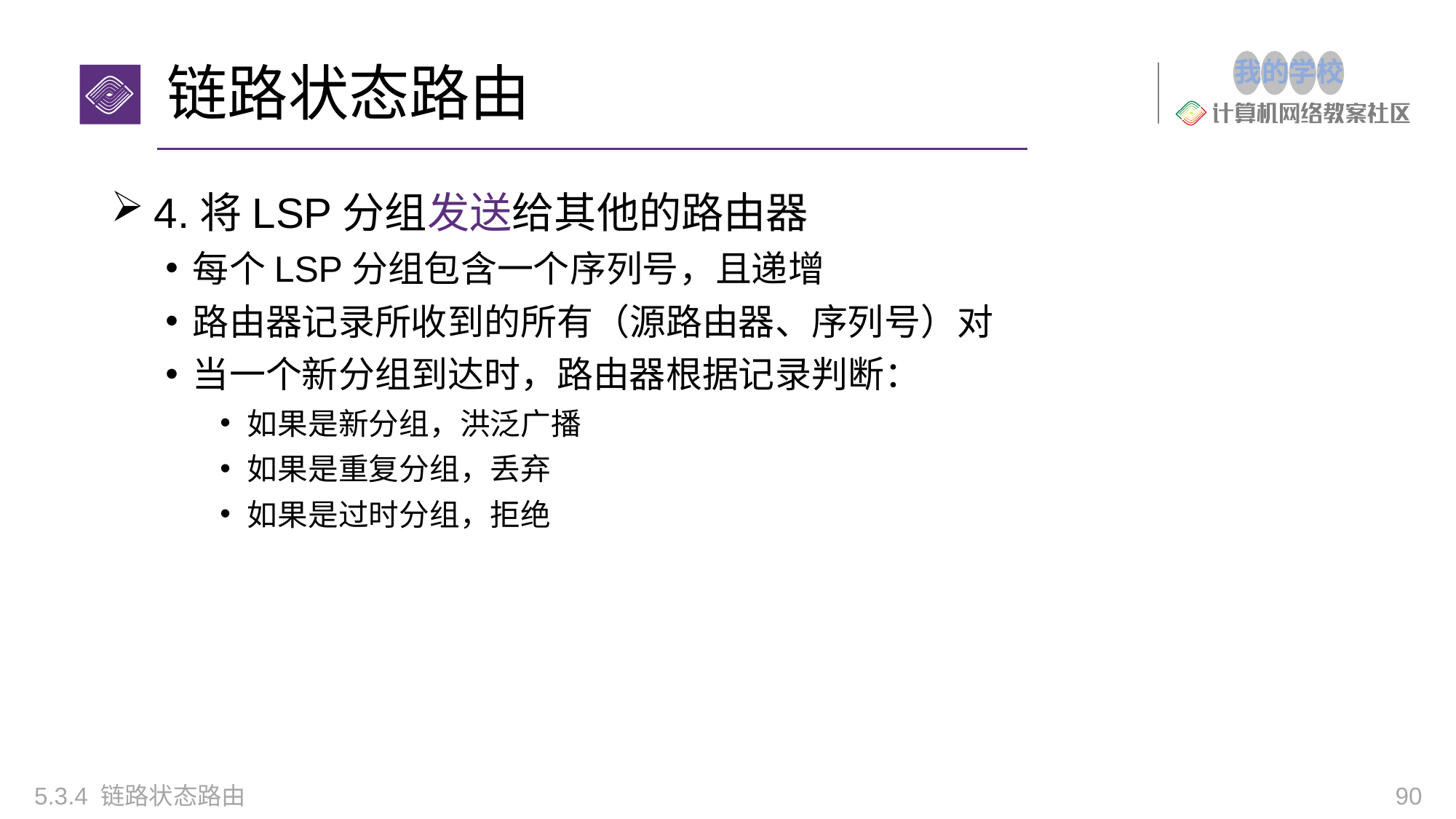

# 链路状态路由
4.将LSP分组发送给其他的路由器
每个LSP分组包含一个序列号，且递增
路由器记录所收到的所有（源路由器、序列号）对
当一个新分组到达时，路由器根据记录判断：
如果是新分组，洪泛广播
如果是重复分组，丢弃
如果是过时分组，拒绝
5.3.4 链路状态路由
90